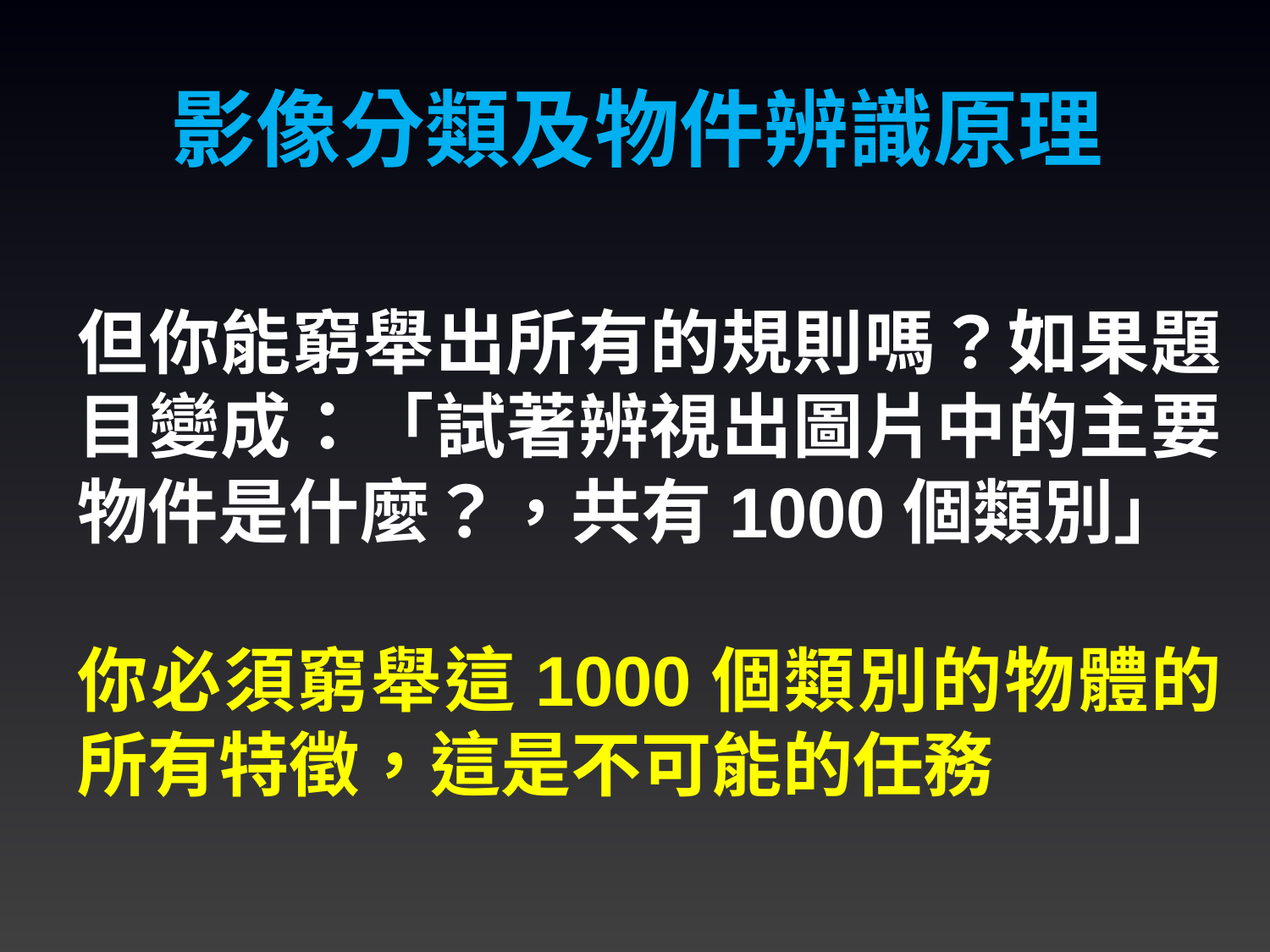

影像分類及物件辨識原理
但你能窮舉出所有的規則嗎？如果題目變成：「試著辨視出圖片中的主要物件是什麼？，共有1000個類別」

你必須窮舉這1000個類別的物體的所有特徵，這是不可能的任務